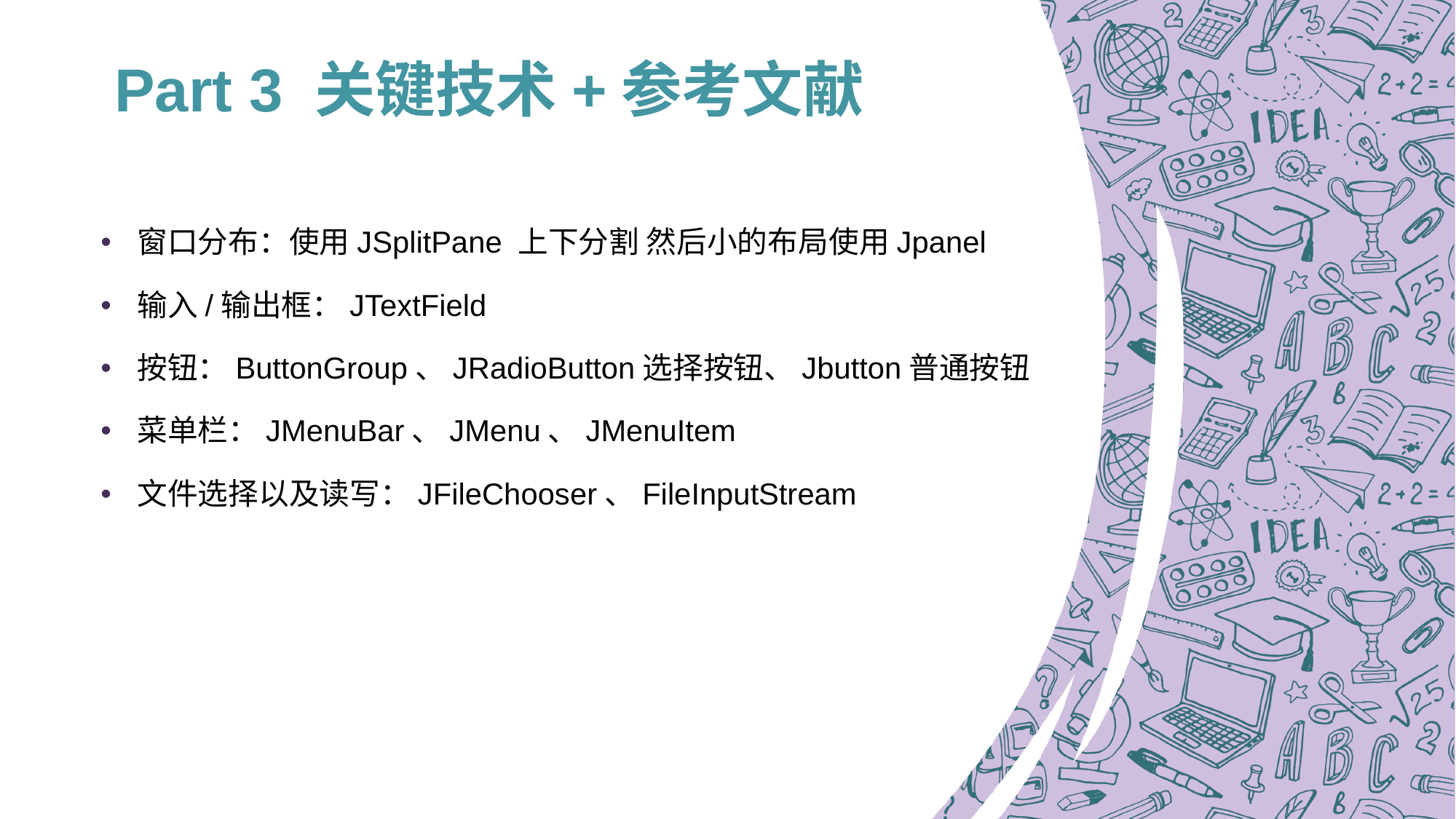

# Part 3 关键技术+参考文献
窗口分布：使用JSplitPane 上下分割 然后小的布局使用Jpanel
输入/输出框：JTextField
按钮：ButtonGroup、JRadioButton选择按钮、Jbutton普通按钮
菜单栏：JMenuBar、JMenu、JMenuItem
文件选择以及读写：JFileChooser、FileInputStream